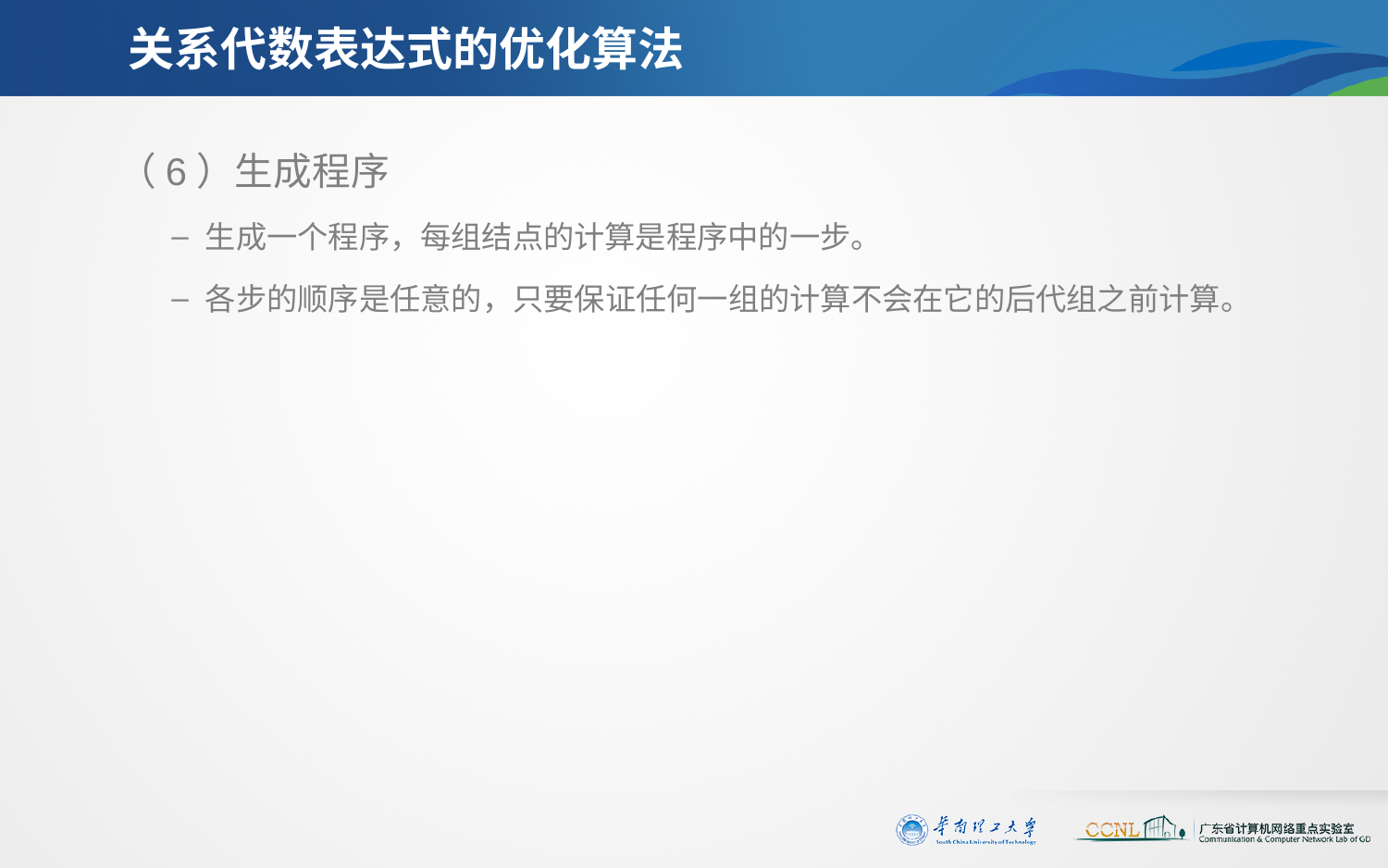

# 关系代数表达式的优化算法
（6）生成程序
生成一个程序，每组结点的计算是程序中的一步。
各步的顺序是任意的，只要保证任何一组的计算不会在它的后代组之前计算。